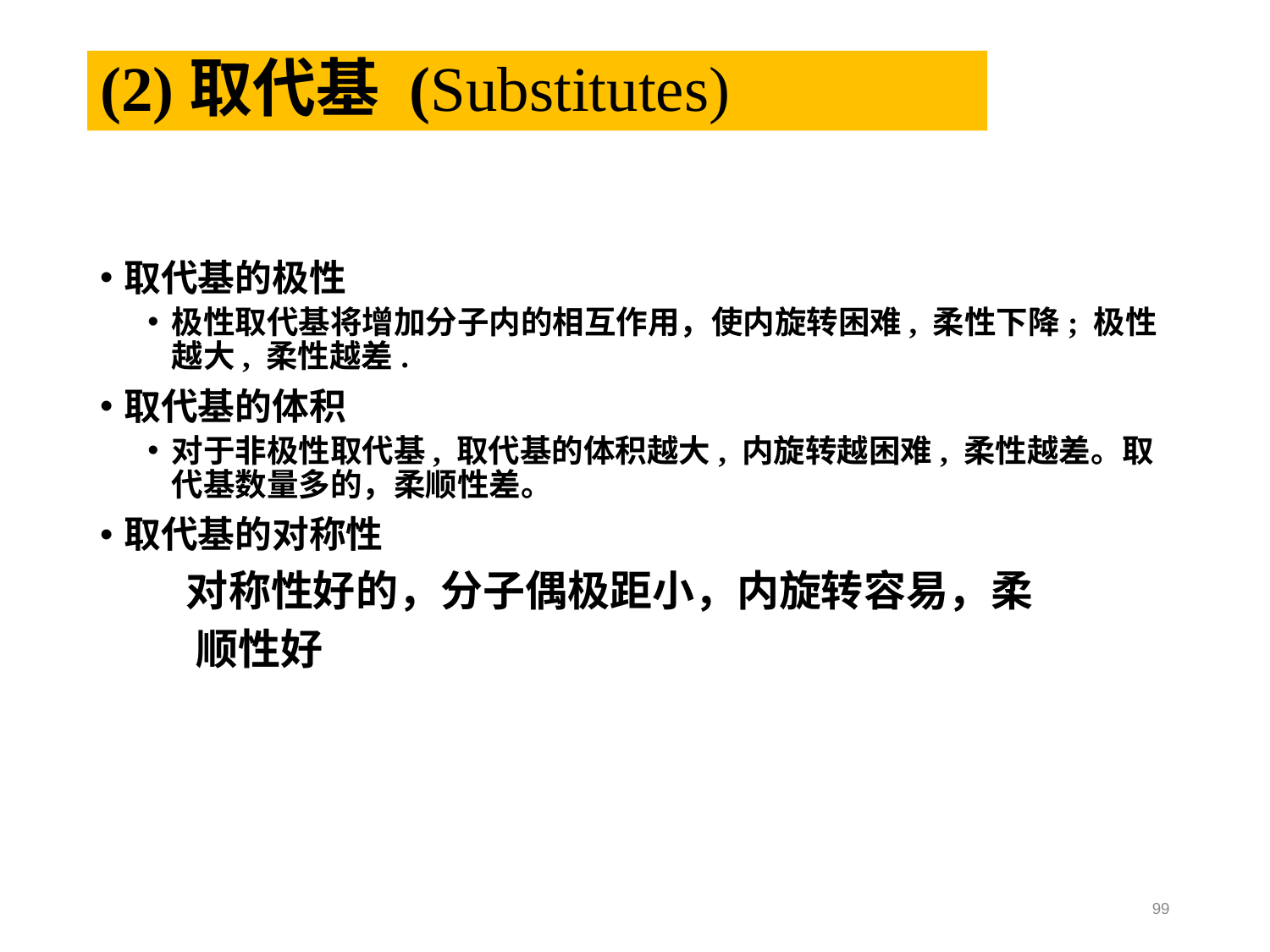

# (2)取代基 (Substitutes)
取代基的极性
极性取代基将增加分子内的相互作用，使内旋转困难, 柔性下降; 极性越大, 柔性越差.
取代基的体积
对于非极性取代基, 取代基的体积越大, 内旋转越困难, 柔性越差。取代基数量多的，柔顺性差。
取代基的对称性
        对称性好的，分子偶极距小，内旋转容易，柔
         顺性好
99